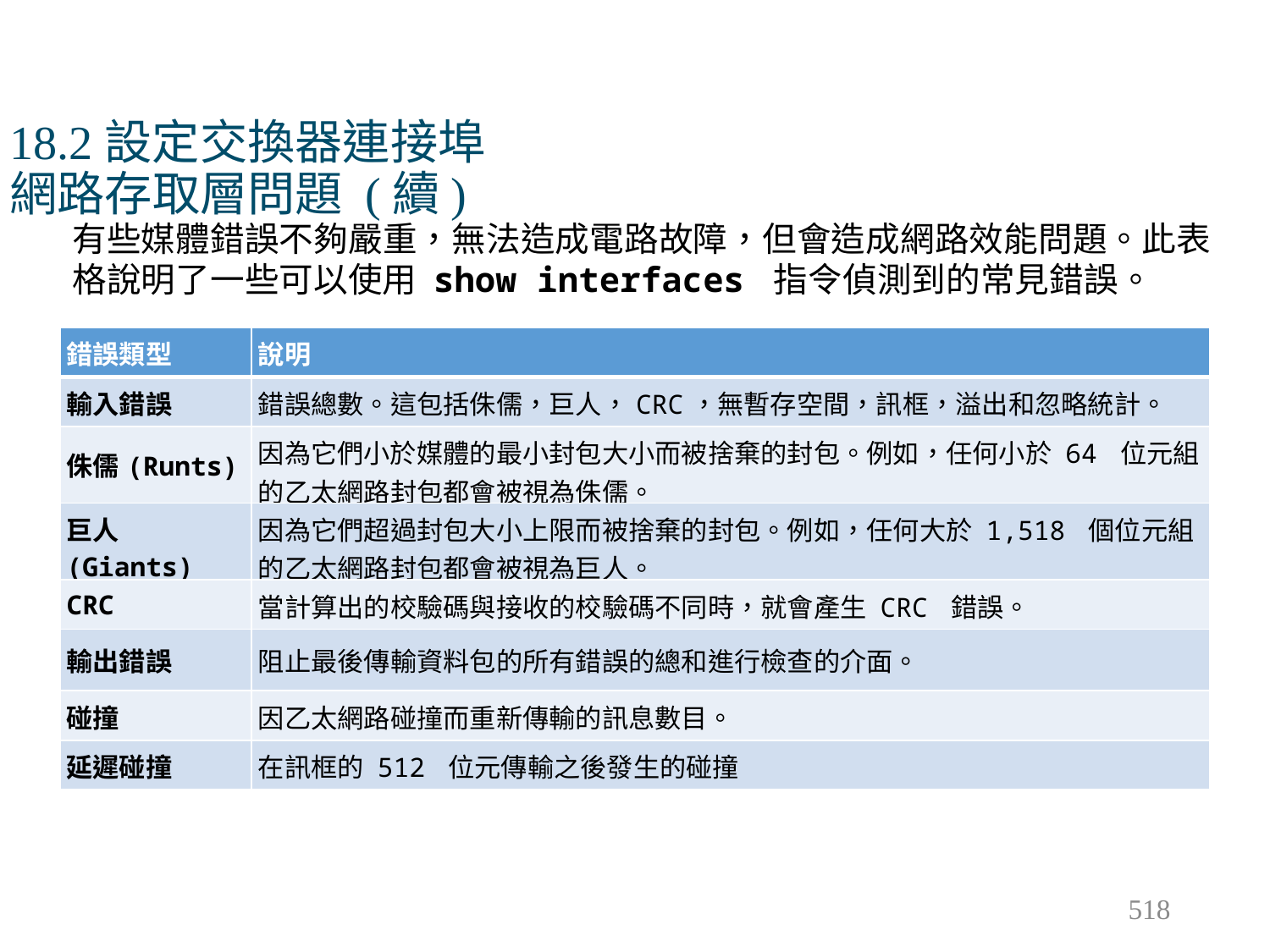

# 18.2設定交換器連接埠 網路存取層問題 (續)
有些媒體錯誤不夠嚴重，無法造成電路故障，但會造成網路效能問題。此表格說明了一些可以使用 show interfaces 指令偵測到的常見錯誤。
| 錯誤類型 | 說明 |
| --- | --- |
| 輸入錯誤 | 錯誤總數。這包括侏儒，巨人，CRC，無暫存空間，訊框，溢出和忽略統計。 |
| 侏儒(Runts) | 因為它們小於媒體的最小封包大小而被捨棄的封包。例如，任何小於 64 位元組的乙太網路封包都會被視為侏儒。 |
| 巨人(Giants) | 因為它們超過封包大小上限而被捨棄的封包。例如，任何大於 1,518 個位元組的乙太網路封包都會被視為巨人。 |
| CRC | 當計算出的校驗碼與接收的校驗碼不同時，就會產生 CRC 錯誤。 |
| 輸出錯誤 | 阻止最後傳輸資料包的所有錯誤的總和進行檢查的介面。 |
| 碰撞 | 因乙太網路碰撞而重新傳輸的訊息數目。 |
| 延遲碰撞 | 在訊框的 512 位元傳輸之後發生的碰撞 |
518